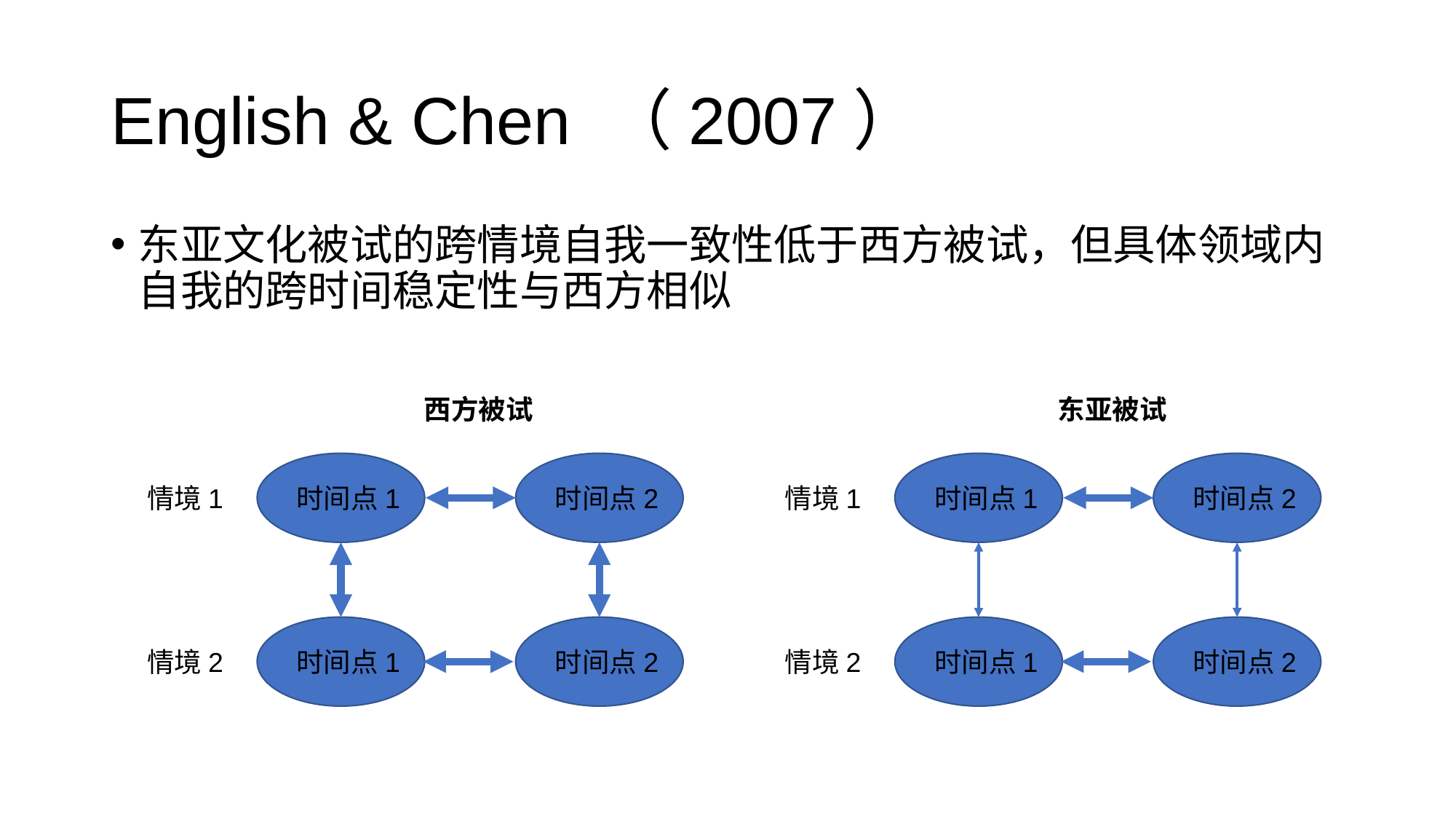

# English & Chen （2007）
东亚文化被试的跨情境自我一致性低于西方被试，但具体领域内自我的跨时间稳定性与西方相似
西方被试
东亚被试

情境1
时间点2
情境2

时间点1

时间点1

情境1
时间点2
情境2

时间点1

时间点1

时间点2

时间点2